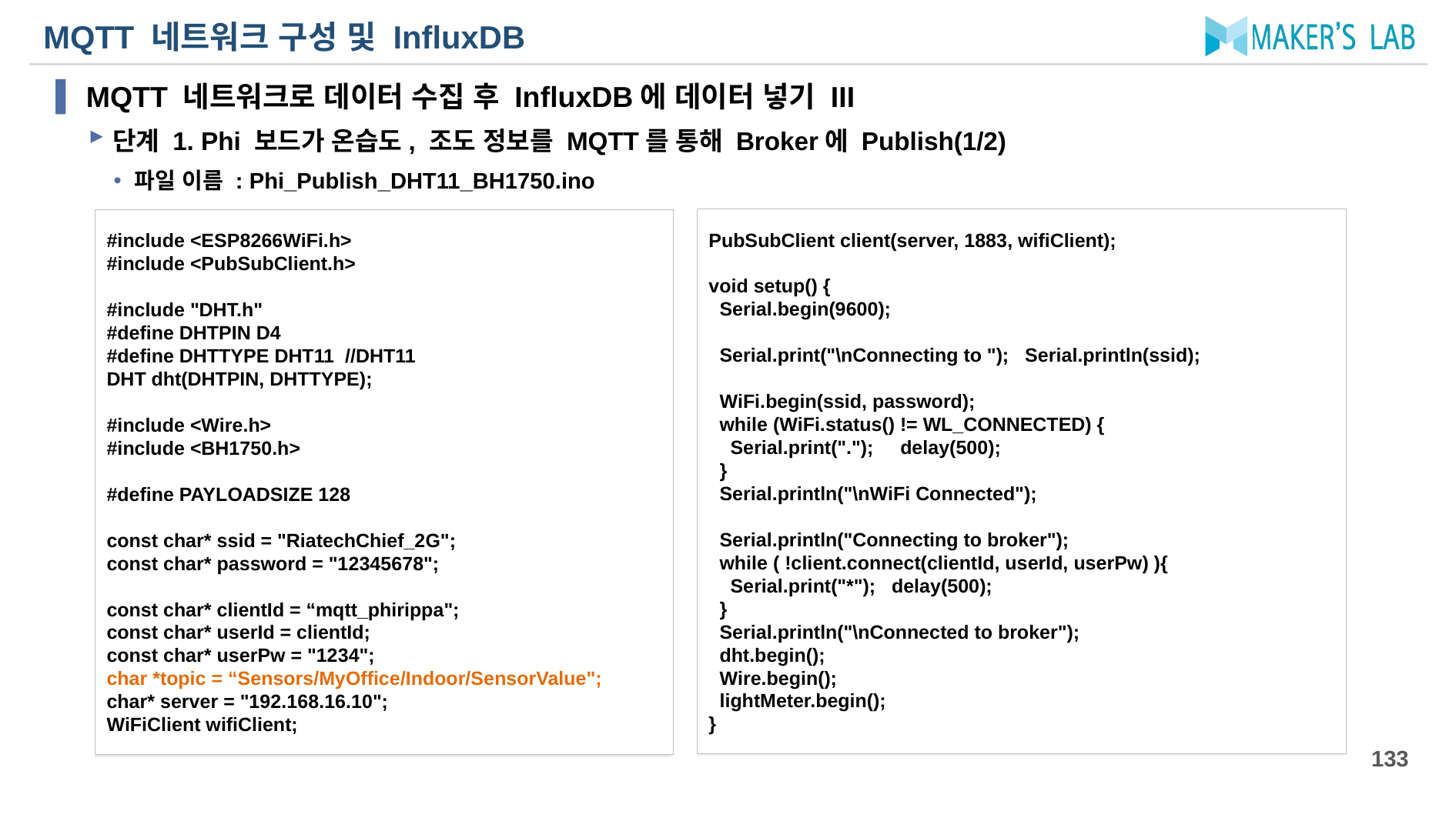

# MQTT 네트워크 구성 및 InfluxDB
MQTT 네트워크로 데이터 수집 후 InfluxDB에 데이터 넣기 III
단계 1. Phi 보드가 온습도, 조도 정보를 MQTT를 통해 Broker에 Publish(1/2)
파일 이름 : Phi_Publish_DHT11_BH1750.ino
PubSubClient client(server, 1883, wifiClient);

void setup() {
  Serial.begin(9600);

  Serial.print("\nConnecting to ");   Serial.println(ssid);

  WiFi.begin(ssid, password);
  while (WiFi.status() != WL_CONNECTED) {
    Serial.print(".");     delay(500);
  }
  Serial.println("\nWiFi Connected");

  Serial.println("Connecting to broker");
  while ( !client.connect(clientId, userId, userPw) ){
    Serial.print("*");   delay(500);
  }
  Serial.println("\nConnected to broker");
  dht.begin();
  Wire.begin();
  lightMeter.begin();
}
#include <ESP8266WiFi.h>
#include <PubSubClient.h>

#include "DHT.h"
#define DHTPIN D4
#define DHTTYPE DHT11  //DHT11
DHT dht(DHTPIN, DHTTYPE);

#include <Wire.h>
#include <BH1750.h>

#define PAYLOADSIZE 128

const char* ssid = "RiatechChief_2G";
const char* password = "12345678";

const char* clientId = “mqtt_phirippa";
const char* userId = clientId;
const char* userPw = "1234";
char *topic = “Sensors/MyOffice/Indoor/SensorValue";
char* server = "192.168.16.10";
WiFiClient wifiClient;
133